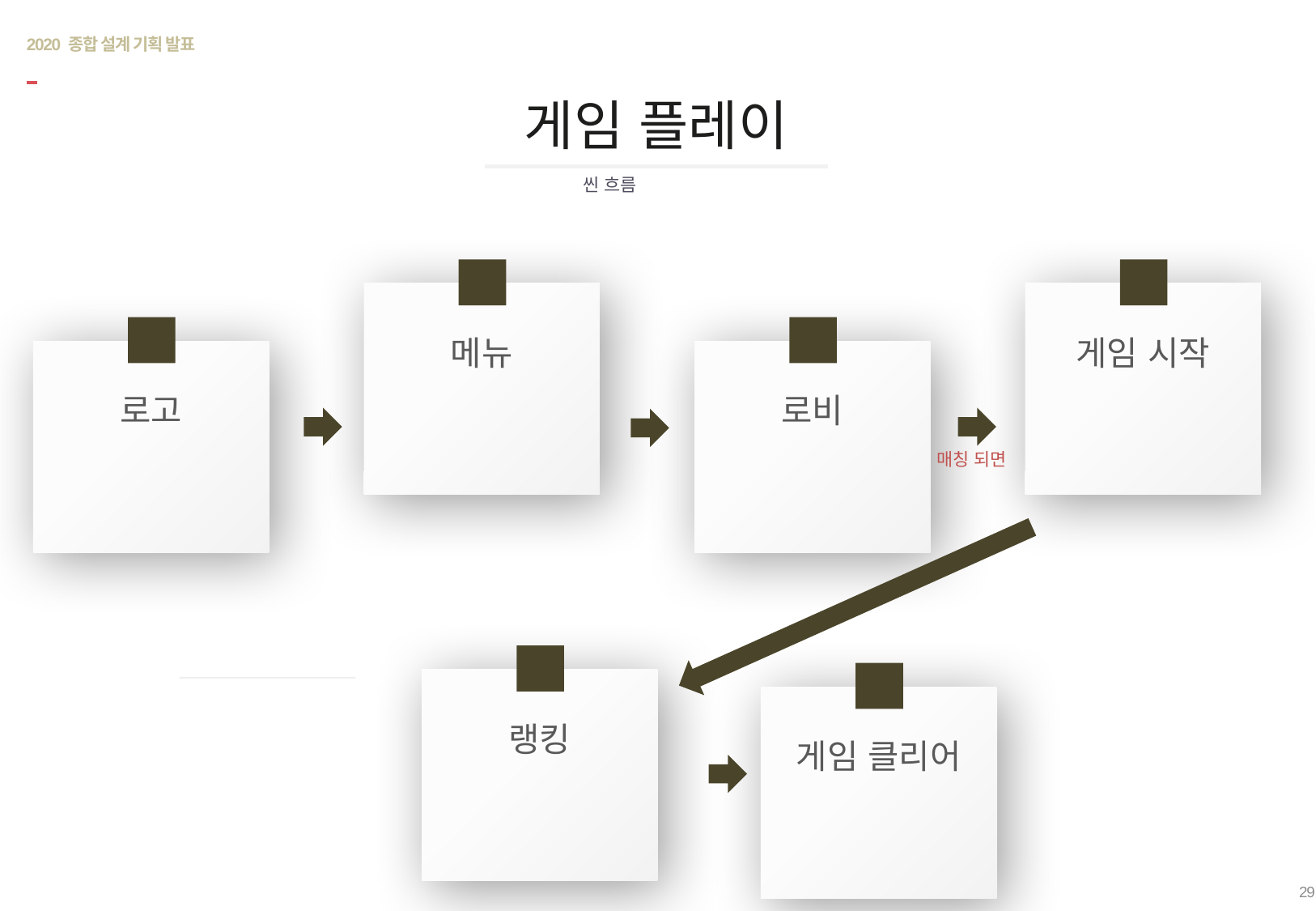

# 2020 종합 설계 기획 발표
게임 플레이
씬 흐름
02
04

메뉴

게임 시작

03
01

로비

로고

매칭 되면

05
06

랭킹

게임 클리어

29